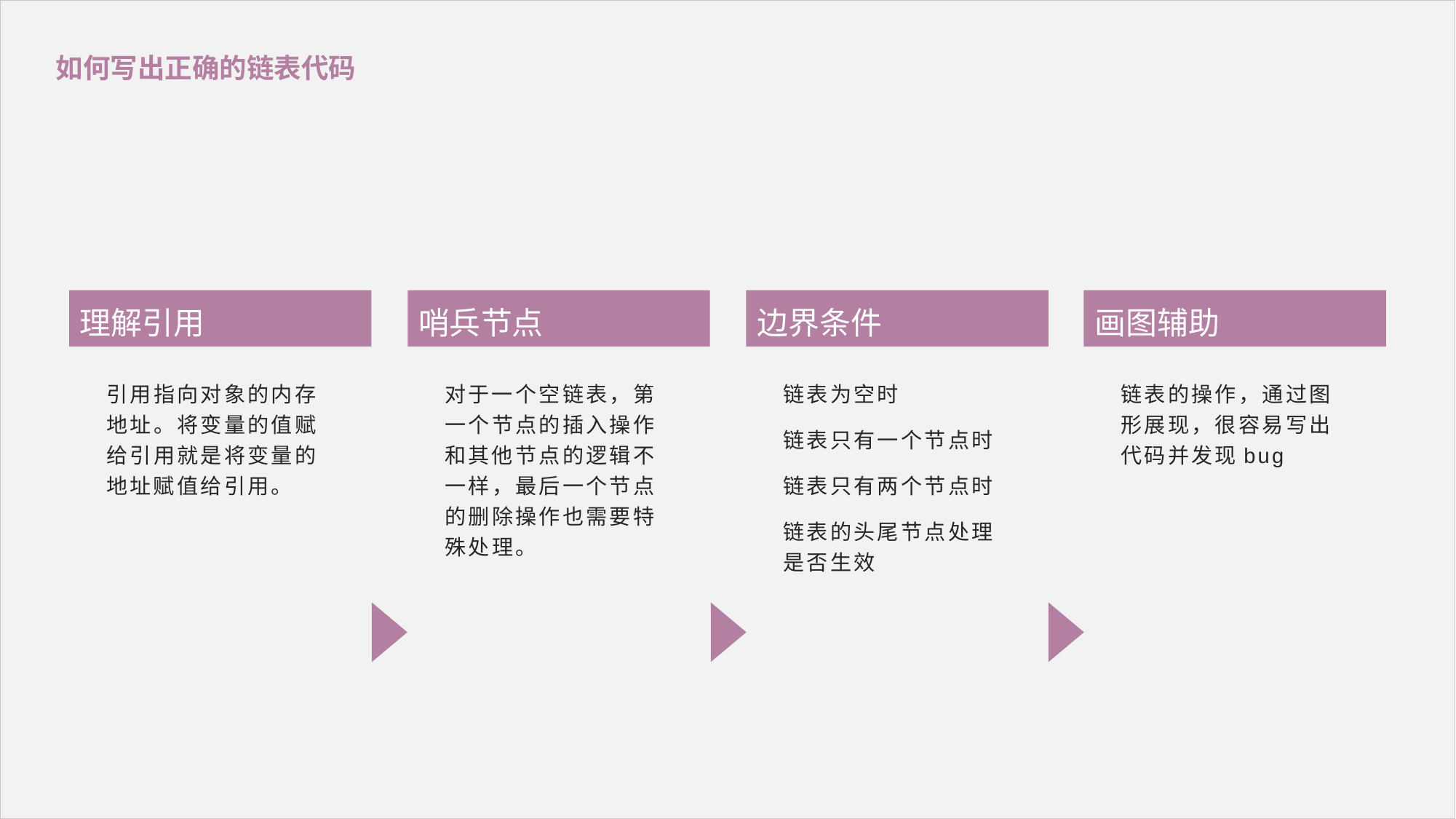

如何写出正确的链表代码
画图辅助
理解引用
哨兵节点
边界条件

链表的操作，通过图形展现，很容易写出代码并发现bug
引用指向对象的内存地址。将变量的值赋给引用就是将变量的地址赋值给引用。
对于一个空链表，第一个节点的插入操作和其他节点的逻辑不一样，最后一个节点的删除操作也需要特殊处理。
链表为空时
链表只有一个节点时
链表只有两个节点时
链表的头尾节点处理是否生效